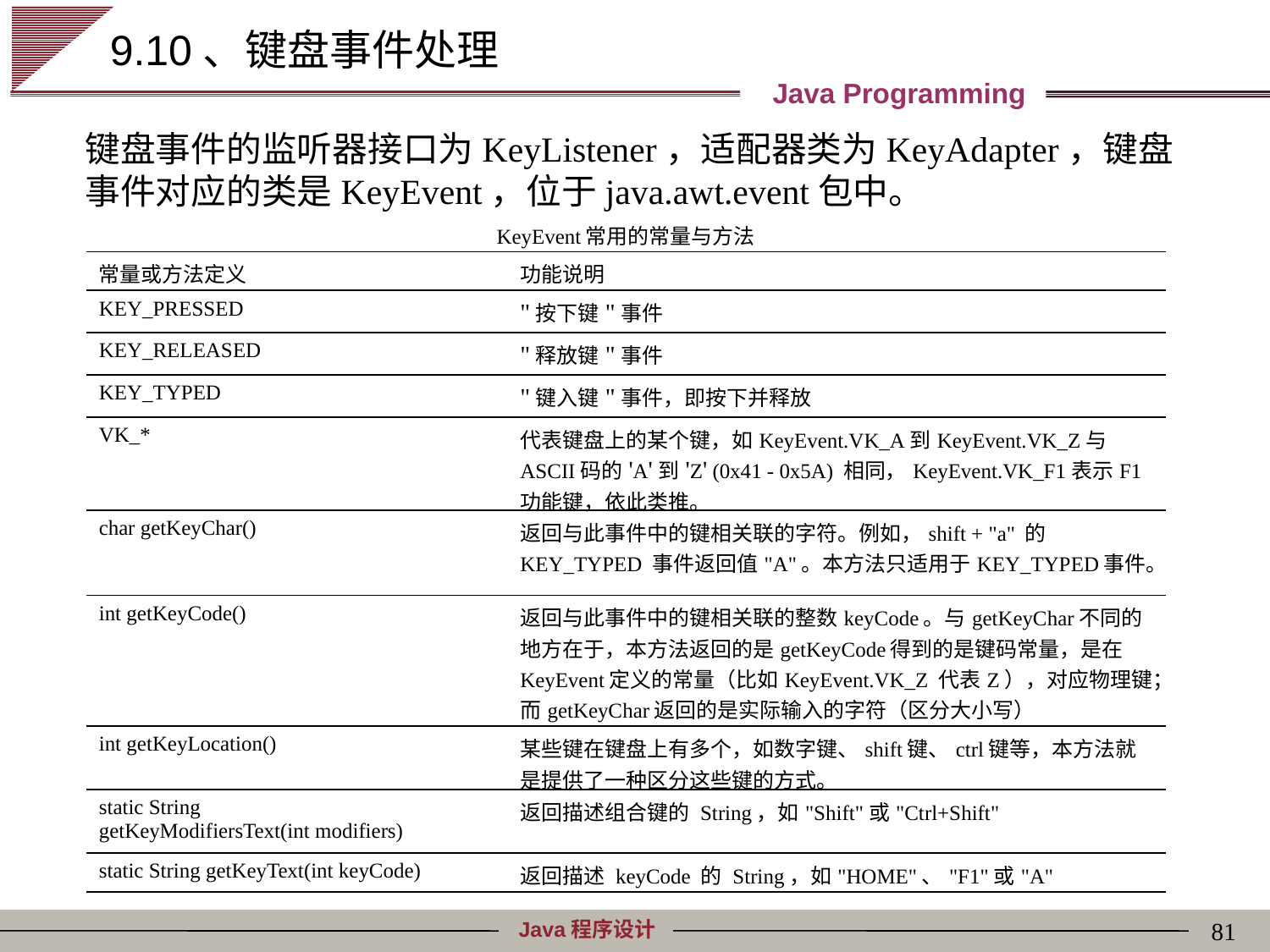

# 9.10、键盘事件处理
键盘事件的监听器接口为KeyListener，适配器类为KeyAdapter，键盘事件对应的类是KeyEvent，位于java.awt.event包中。
| KeyEvent常用的常量与方法 |  |
| --- | --- |
| 常量或方法定义 | 功能说明 |
| KEY\_PRESSED | "按下键"事件 |
| KEY\_RELEASED | "释放键"事件 |
| KEY\_TYPED | "键入键"事件，即按下并释放 |
| VK\_\* | 代表键盘上的某个键，如KeyEvent.VK\_A到KeyEvent.VK\_Z与 ASCII码的'A'到'Z' (0x41 - 0x5A) 相同，KeyEvent.VK\_F1表示F1功能键，依此类推。 |
| char getKeyChar() | 返回与此事件中的键相关联的字符。例如，shift + "a" 的 KEY\_TYPED 事件返回值"A"。本方法只适用于KEY\_TYPED事件。 |
| int getKeyCode() | 返回与此事件中的键相关联的整数keyCode。与getKeyChar不同的地方在于，本方法返回的是getKeyCode得到的是键码常量，是在KeyEvent定义的常量（比如KeyEvent.VK\_Z 代表Z），对应物理键；而getKeyChar返回的是实际输入的字符（区分大小写） |
| int getKeyLocation() | 某些键在键盘上有多个，如数字键、shift键、ctrl键等，本方法就是提供了一种区分这些键的方式。 |
| static String getKeyModifiersText(int modifiers) | 返回描述组合键的 String，如"Shift"或"Ctrl+Shift" |
| static String getKeyText(int keyCode) | 返回描述 keyCode 的 String，如"HOME"、"F1"或"A" |